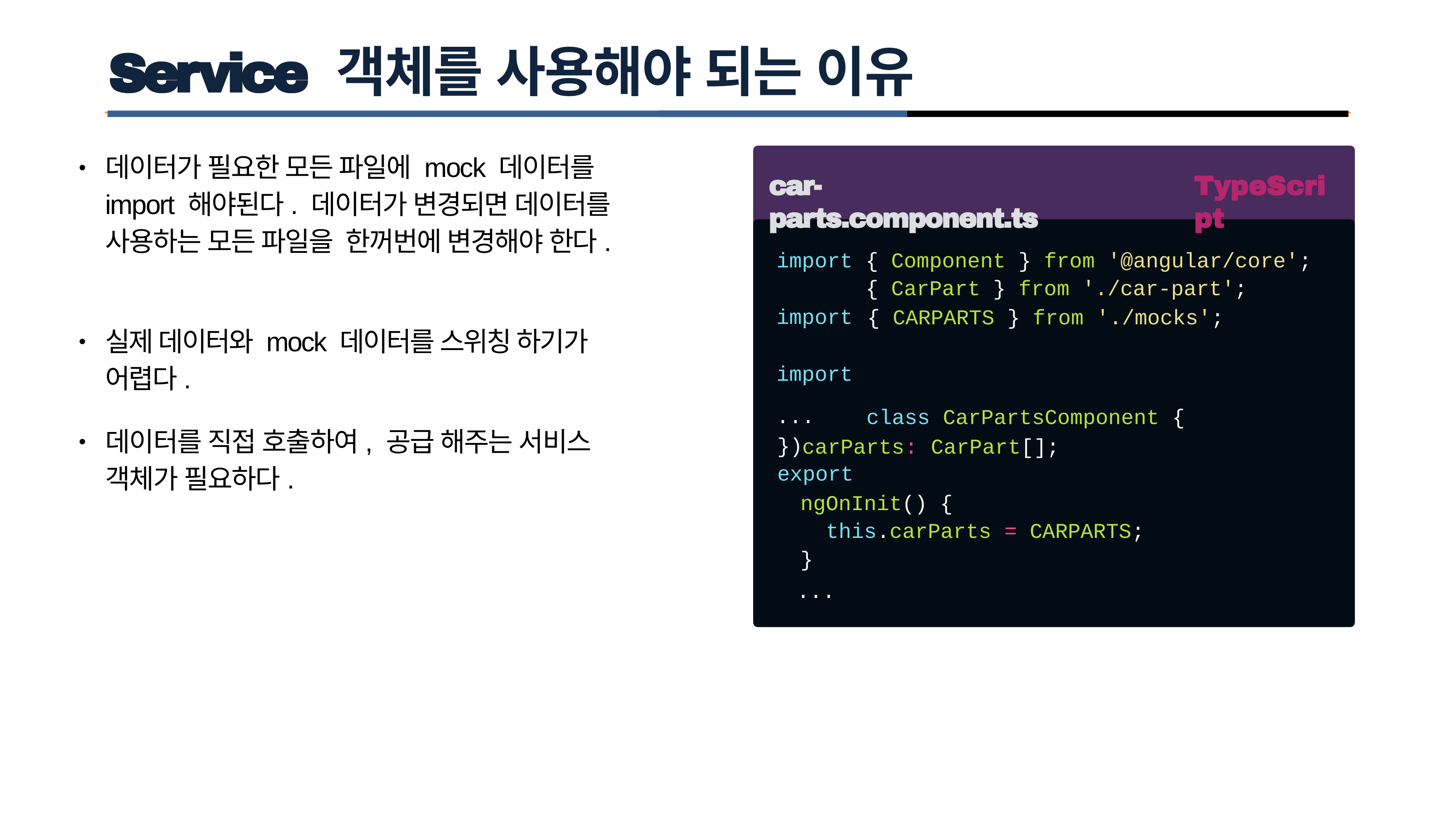

# Service 객체를 사용해야 되는 이유

데이터가 필요한 모든 파일에 mock 데이터를 import 해야된다. 데이터가 변경되면 데이터를 사용하는 모든 파일을  한꺼번에 변경해야 한다.
•
car-parts.component.ts
TypeScript

import  import  import
...
})
export
{ Component
{ CarPart }
{
} from
'@angular/core';
from
'./car-part';
CARPARTS
} from
'./mocks';
실제 데이터와 mock 데이터를 스위칭 하기가 어렵다.
•
CarPartsComponent {
CarPart[];
class
데이터를 직접 호출하여, 공급 해주는 서비스 객체가 필요하다.
•
carParts:
ngOnInit() {
this.carParts
= CARPARTS;
}
...